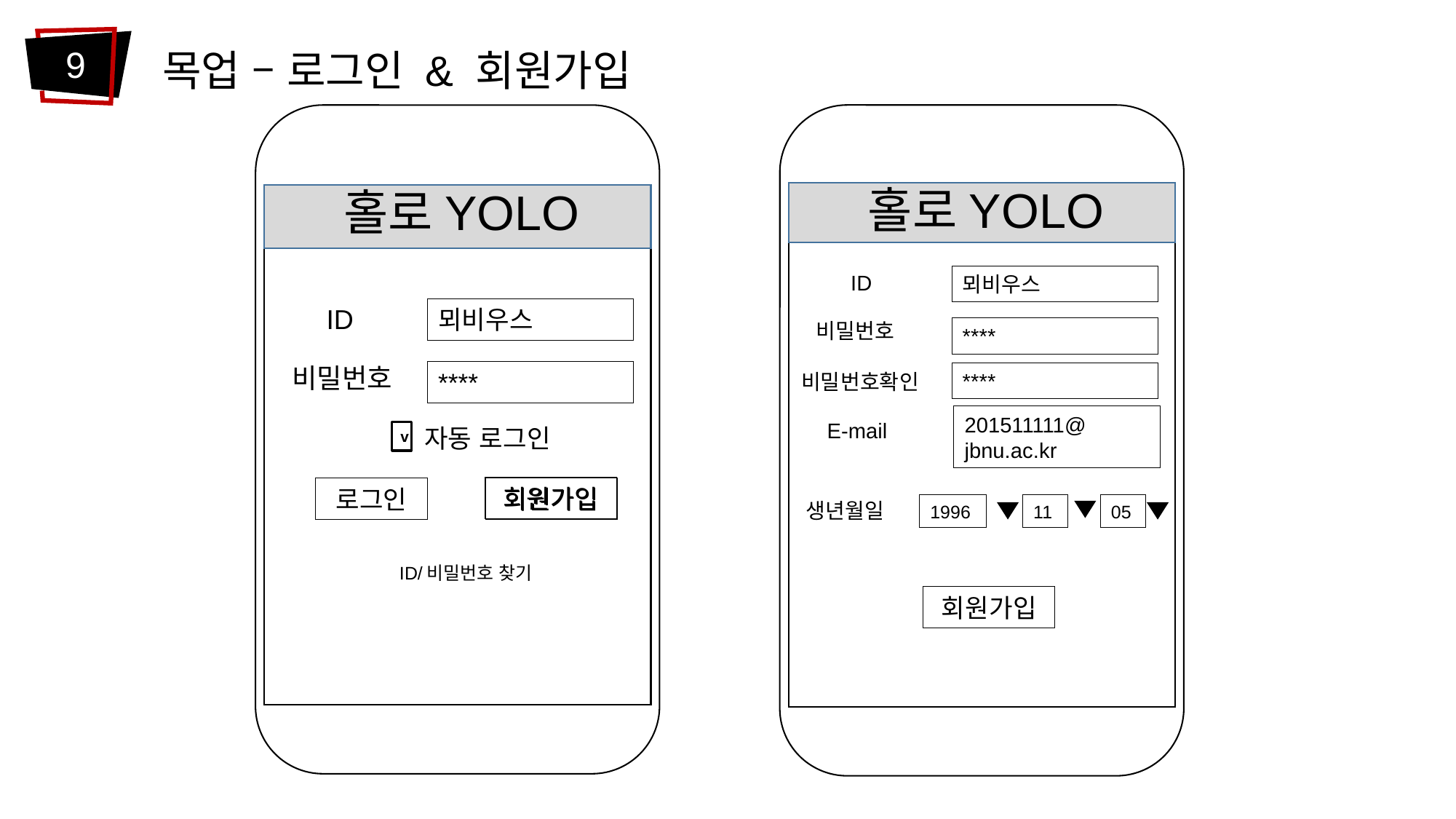

9
목업 – 로그인 & 회원가입

홀로YOLO

ID
뫼비우스
비밀번호
****
****
비밀번호확인
201511111@
jbnu.ac.kr
E-mail
생년월일
05
1996
11

회원가입
홀로YOLO

ID
뫼비우스
비밀번호
****
자동 로그인
v
회원가입
로그인
회원가입
ID/비밀번호 찾기